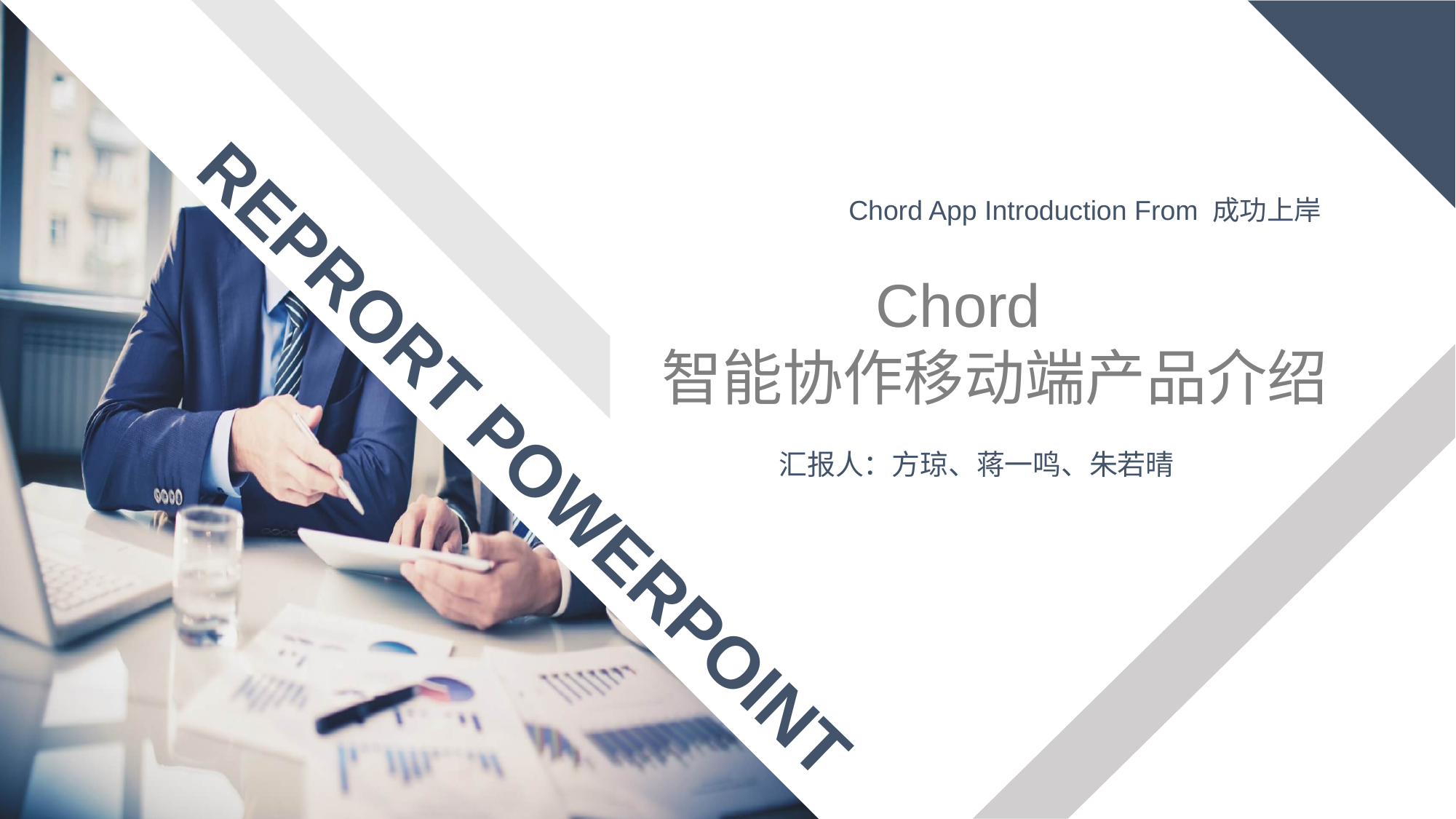

Chord App Introduction From 成功上岸
Chord
智能协作移动端产品介绍

  汇报人：方琼、蒋一鸣、朱若晴
REPRORT POWERPOINT